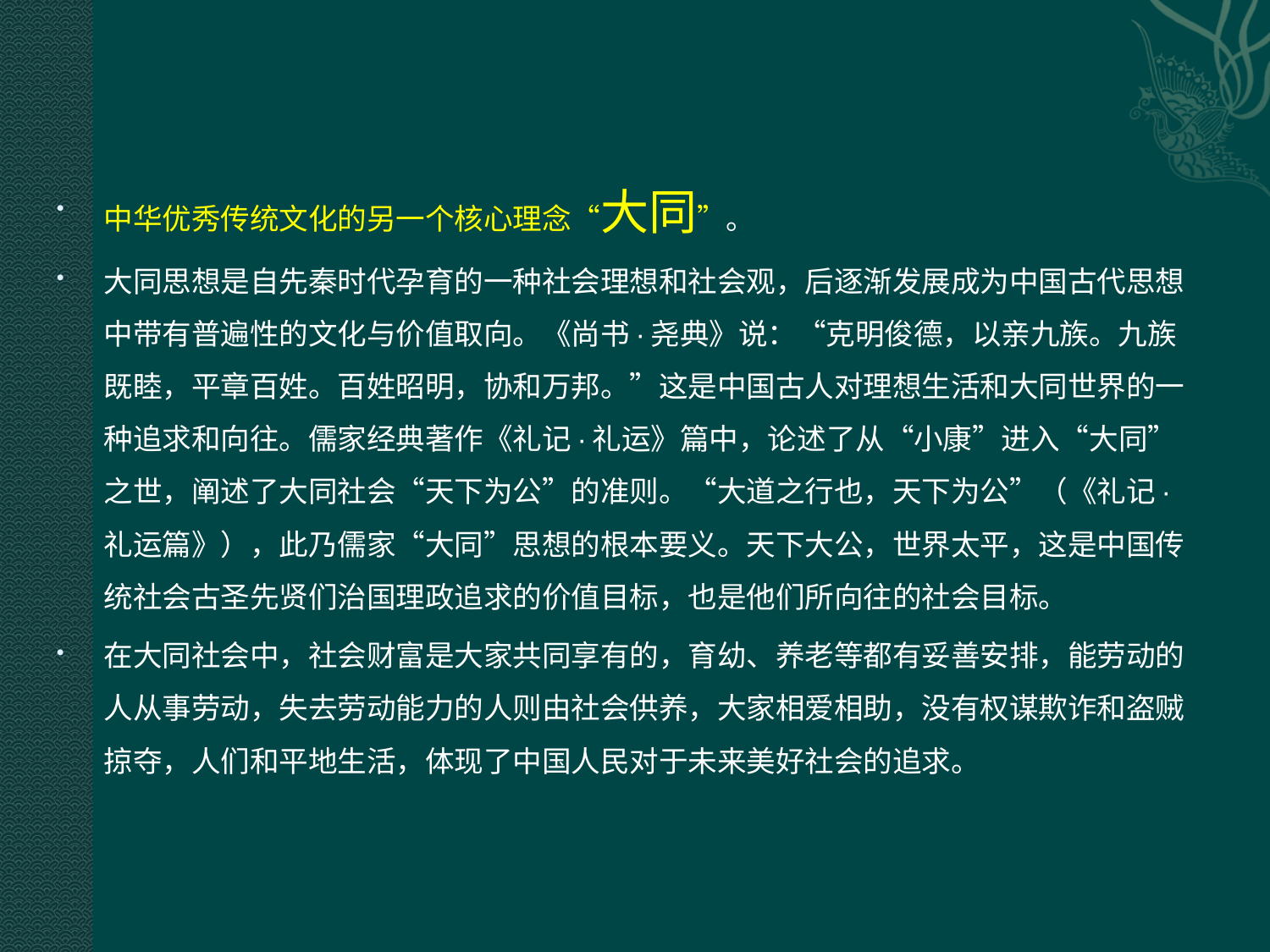

中华优秀传统文化的另一个核心理念“大同”。
大同思想是自先秦时代孕育的一种社会理想和社会观，后逐渐发展成为中国古代思想中带有普遍性的文化与价值取向。《尚书·尧典》说：“克明俊德，以亲九族。九族既睦，平章百姓。百姓昭明，协和万邦。”这是中国古人对理想生活和大同世界的一种追求和向往。儒家经典著作《礼记·礼运》篇中，论述了从“小康”进入“大同”之世，阐述了大同社会“天下为公”的准则。“大道之行也，天下为公”（《礼记·礼运篇》），此乃儒家“大同”思想的根本要义。天下大公，世界太平，这是中国传统社会古圣先贤们治国理政追求的价值目标，也是他们所向往的社会目标。
在大同社会中，社会财富是大家共同享有的，育幼、养老等都有妥善安排，能劳动的人从事劳动，失去劳动能力的人则由社会供养，大家相爱相助，没有权谋欺诈和盗贼掠夺，人们和平地生活，体现了中国人民对于未来美好社会的追求。